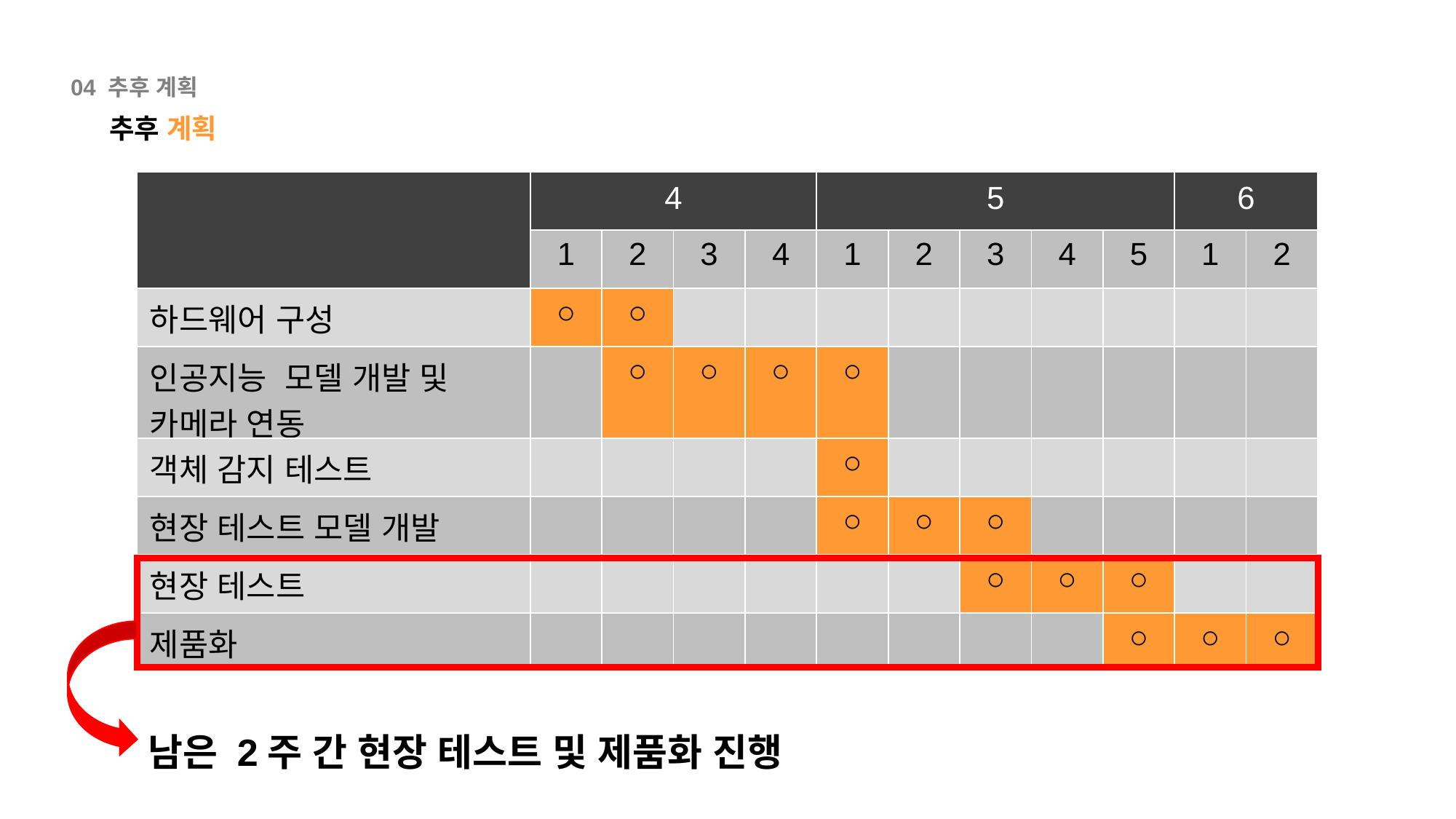

04 추후 계획
추후 계획
|  | 4 |  |  |  | 5 |  |  |  |  | 6 |  |
| --- | --- | --- | --- | --- | --- | --- | --- | --- | --- | --- | --- |
|  | 1 | 2 | 3 | 4 | 1 | 2 | 3 | 4 | 5 | 1 | 2 |
| 하드웨어 구성 | ○ | ○ |  |  |  |  |  |  |  |  |  |
| 인공지능 모델 개발 및 카메라 연동 |  | ○ | ○ | ○ | ○ |  |  |  |  |  |  |
| 객체 감지 테스트 |  |  |  |  | ○ |  |  |  |  |  |  |
| 현장 테스트 모델 개발 |  |  |  |  | ○ | ○ | ○ |  |  |  |  |
| 현장 테스트 |  |  |  |  |  |  | ○ | ○ | ○ |  |  |
| 제품화 |  |  |  |  |  |  |  |  | ○ | ○ | ○ |

남은 2주 간 현장 테스트 및 제품화 진행